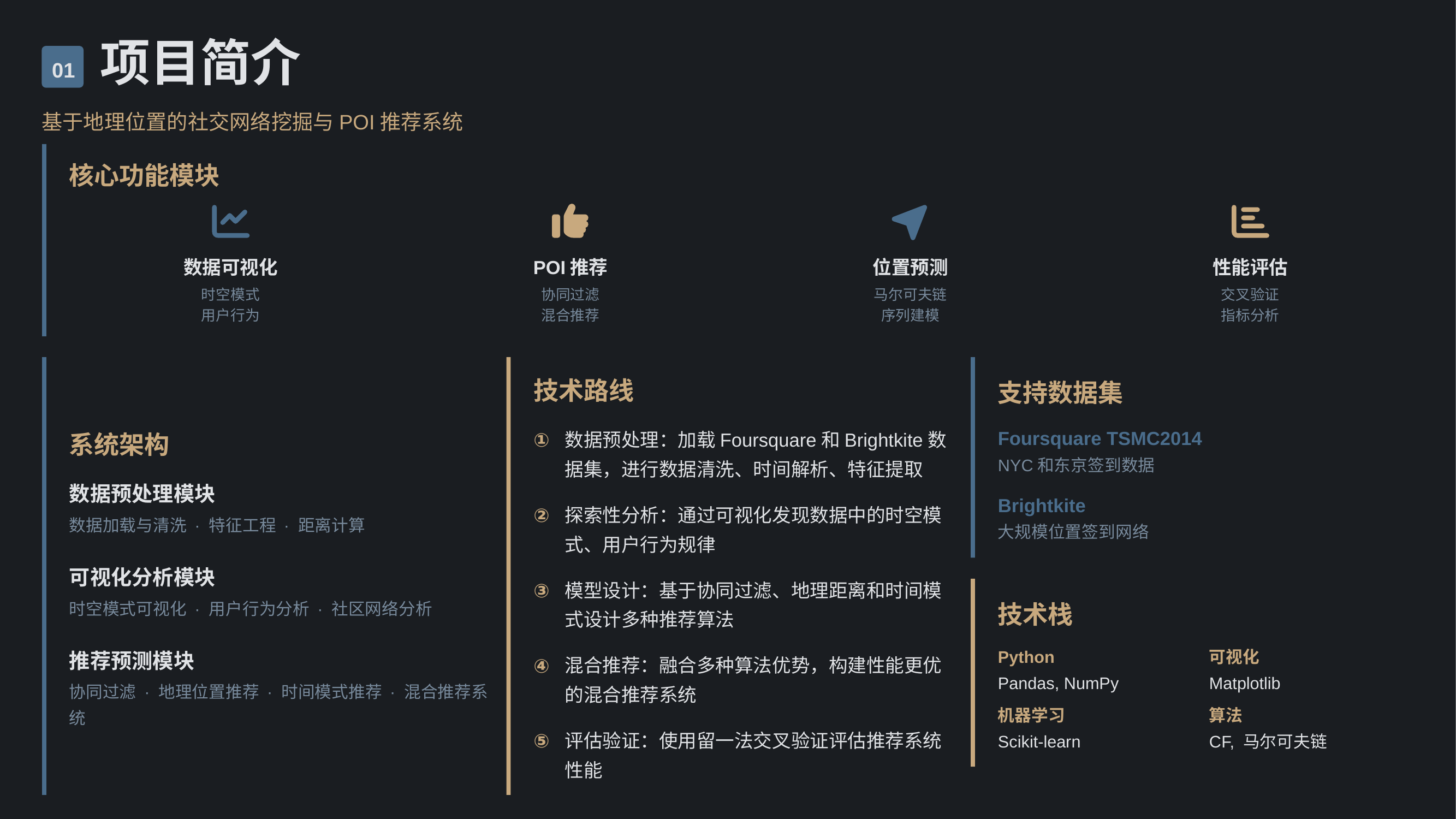

项目简介

01
基于地理位置的社交网络挖掘与POI推荐系统

核心功能模块

数据可视化
POI推荐
位置预测
性能评估
时空模式
用户行为
协同过滤
混合推荐
马尔可夫链
序列建模
交叉验证
指标分析

技术路线
支持数据集
Foursquare TSMC2014
①
数据预处理：加载Foursquare和Brightkite数据集，进行数据清洗、时间解析、特征提取
系统架构
NYC和东京签到数据
数据预处理模块
Brightkite
②
探索性分析：通过可视化发现数据中的时空模式、用户行为规律
数据加载与清洗 · 特征工程 · 距离计算
大规模位置签到网络
可视化分析模块
③
模型设计：基于协同过滤、地理距离和时间模式设计多种推荐算法

时空模式可视化 · 用户行为分析 · 社区网络分析
技术栈
Python
Pandas, NumPy
可视化
Matplotlib
推荐预测模块
④
混合推荐：融合多种算法优势，构建性能更优的混合推荐系统
协同过滤 · 地理位置推荐 · 时间模式推荐 · 混合推荐系统
机器学习
Scikit-learn
算法
CF, 马尔可夫链
⑤
评估验证：使用留一法交叉验证评估推荐系统性能